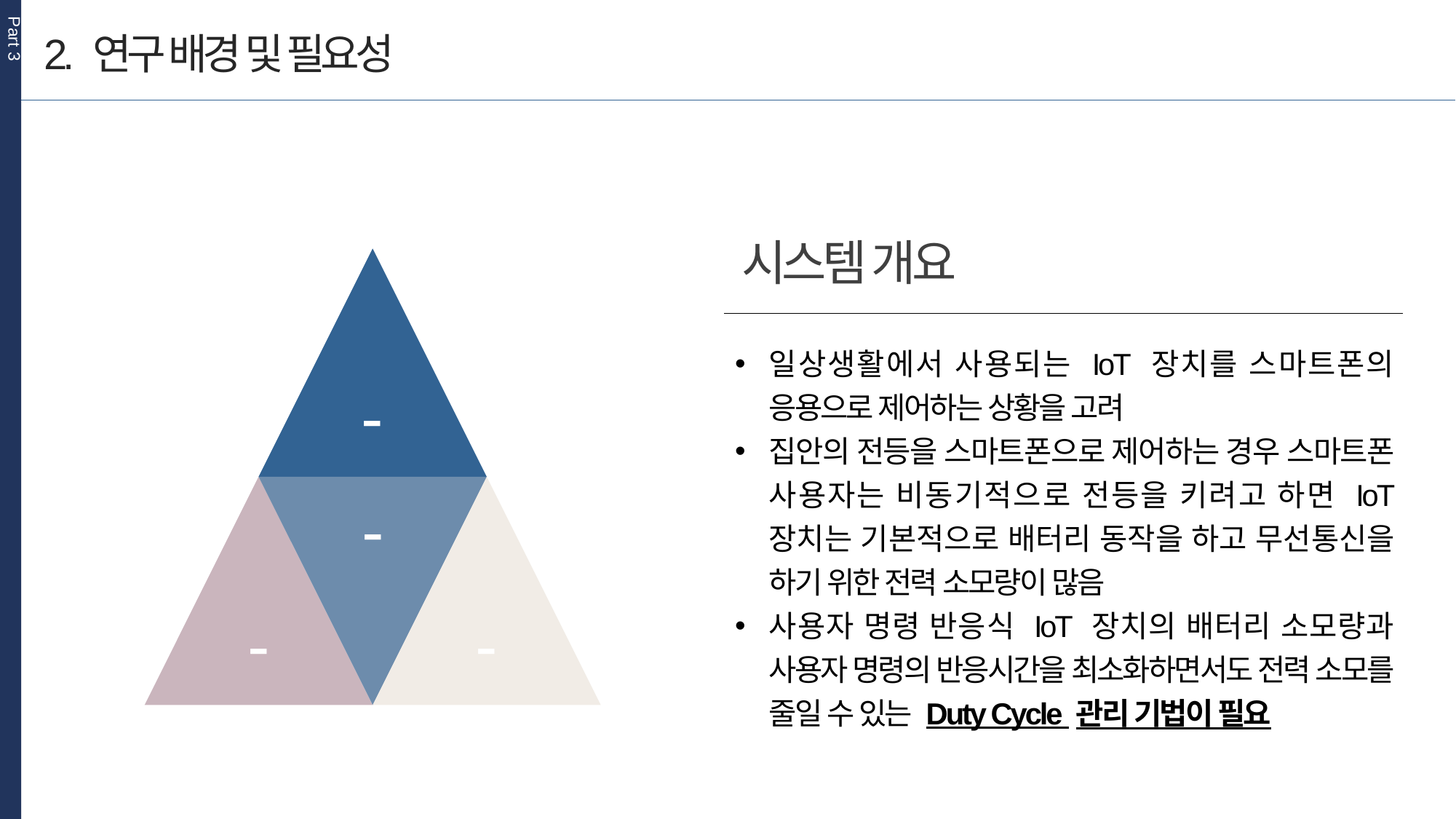

Part 3
2. 연구 배경 및 필요성
시스템 개요
-
-
-
-
일상생활에서 사용되는 IoT 장치를 스마트폰의 응용으로 제어하는 상황을 고려
집안의 전등을 스마트폰으로 제어하는 경우 스마트폰 사용자는 비동기적으로 전등을 키려고 하면 IoT 장치는 기본적으로 배터리 동작을 하고 무선통신을 하기 위한 전력 소모량이 많음
사용자 명령 반응식 IoT 장치의 배터리 소모량과 사용자 명령의 반응시간을 최소화하면서도 전력 소모를 줄일 수 있는 Duty Cycle 관리 기법이 필요